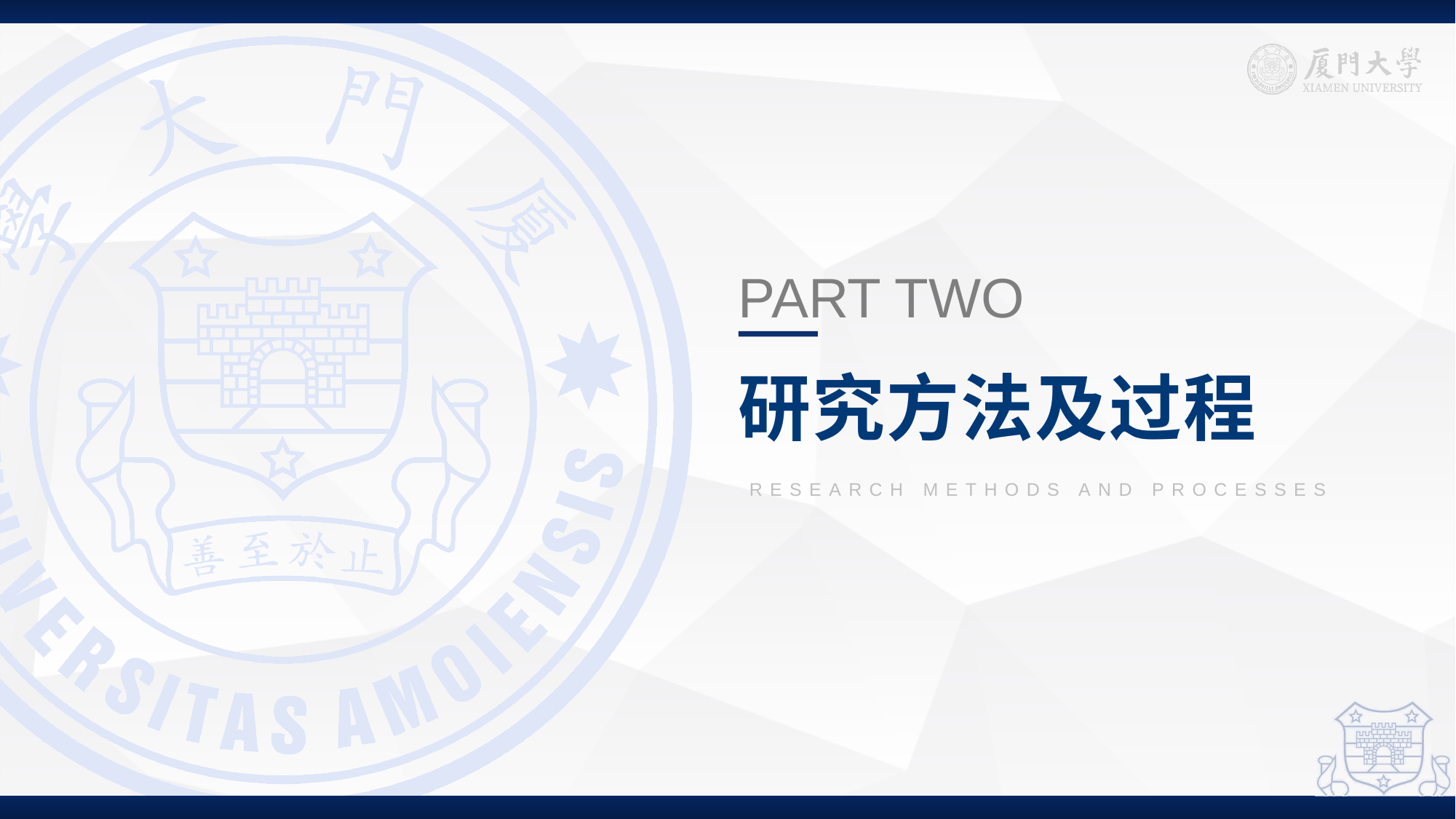

PART TWO
研究方法及过程
RESEARCH METHODS AND PROCESSES